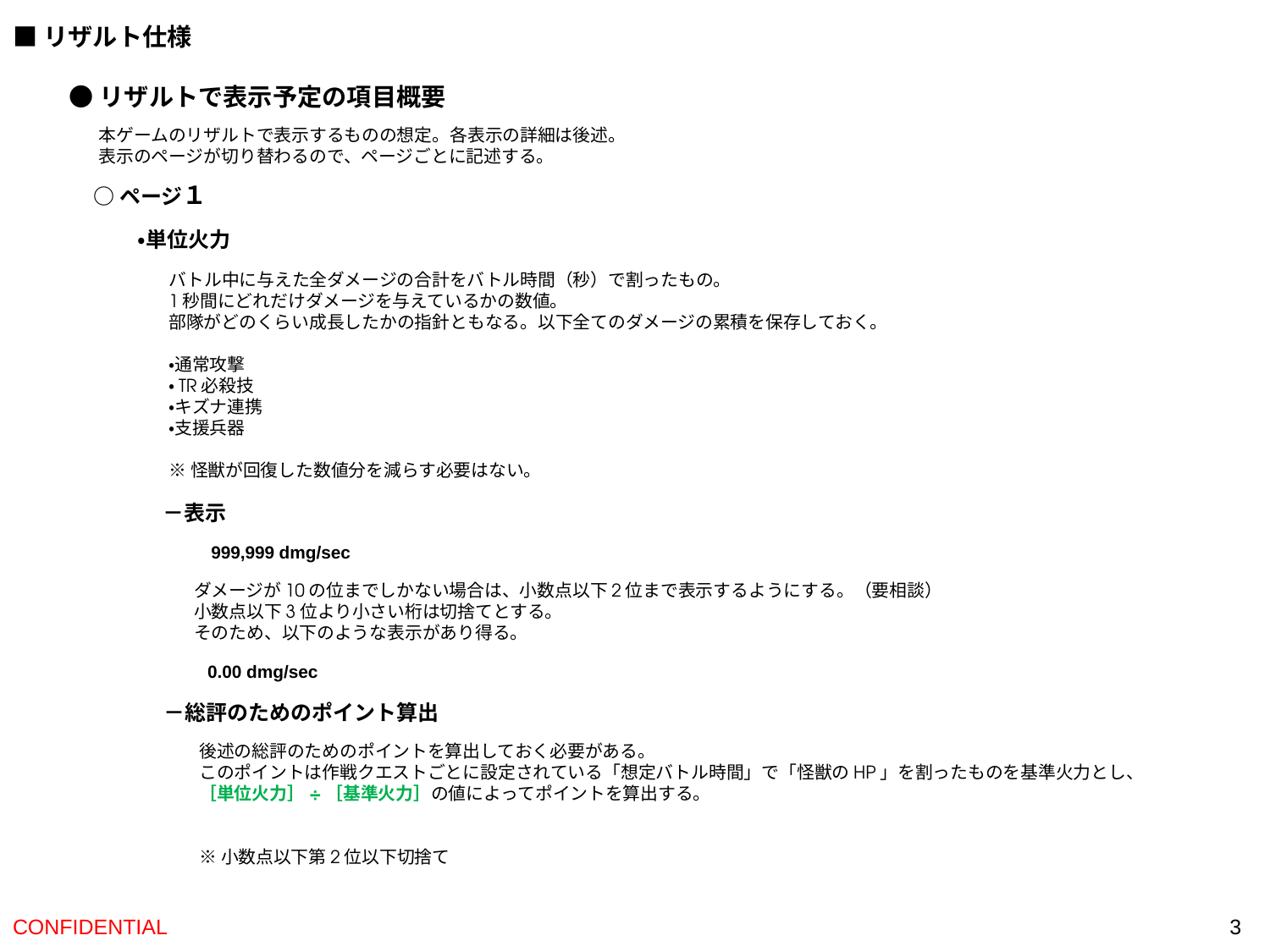

■リザルト仕様
●リザルトで表示予定の項目概要
本ゲームのリザルトで表示するものの想定。各表示の詳細は後述。
表示のページが切り替わるので、ページごとに記述する。
○ページ１
・単位火力
バトル中に与えた全ダメージの合計をバトル時間（秒）で割ったもの。
1秒間にどれだけダメージを与えているかの数値。
部隊がどのくらい成長したかの指針ともなる。以下全てのダメージの累積を保存しておく。

・通常攻撃
・TR必殺技
・キズナ連携
・支援兵器

※怪獣が回復した数値分を減らす必要はない。
－表示
999,999 dmg/sec
ダメージが10の位までしかない場合は、小数点以下2位まで表示するようにする。（要相談）
小数点以下3位より小さい桁は切捨てとする。
そのため、以下のような表示があり得る。
0.00 dmg/sec
－総評のためのポイント算出
後述の総評のためのポイントを算出しておく必要がある。
このポイントは作戦クエストごとに設定されている「想定バトル時間」で「怪獣のHP」を割ったものを基準火力とし、
［単位火力］÷［基準火力］の値によってポイントを算出する。

※小数点以下第2位以下切捨て
3
CONFIDENTIAL